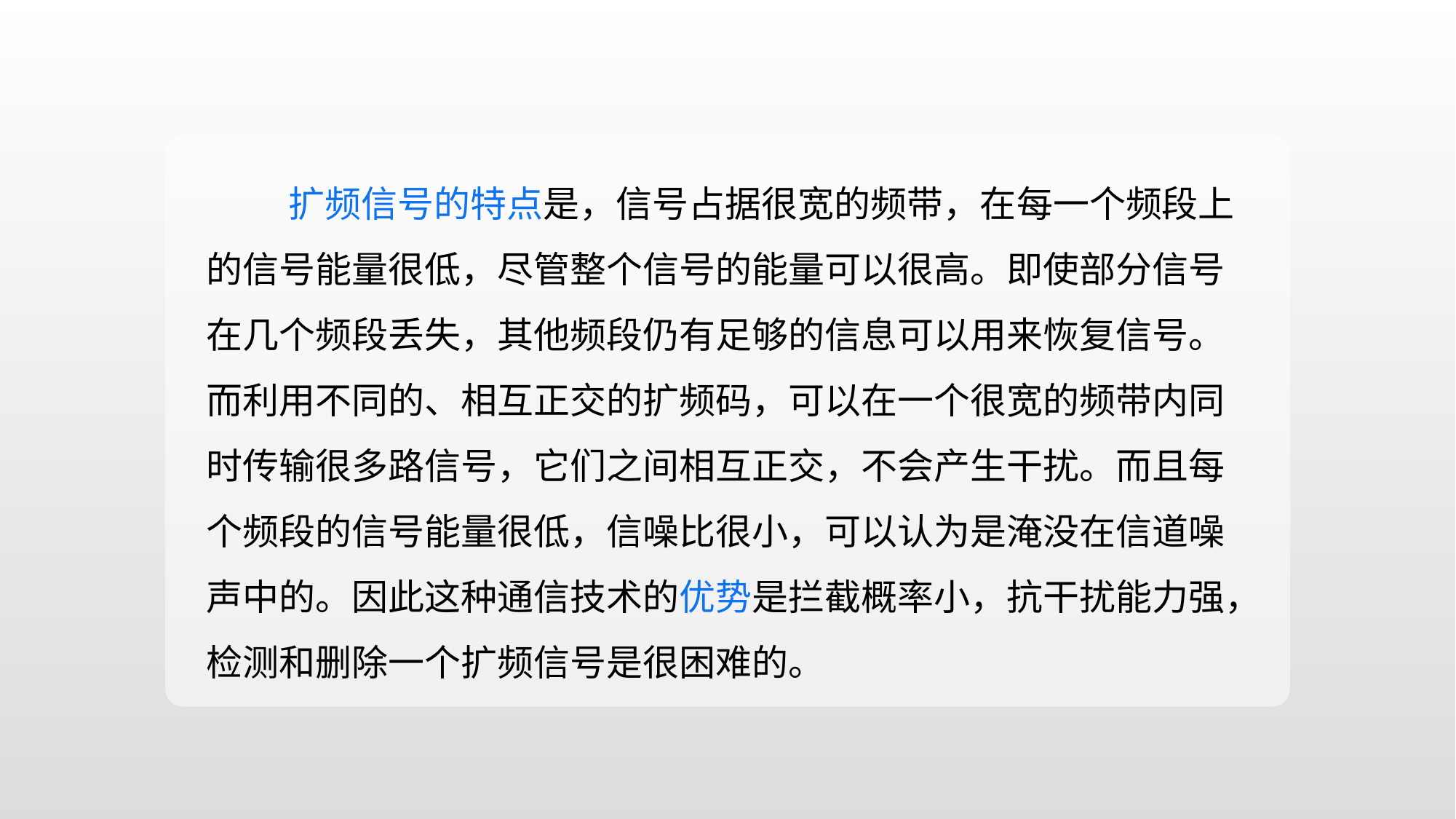

扩频信号的特点是，信号占据很宽的频带，在每一个频段上的信号能量很低，尽管整个信号的能量可以很高。即使部分信号在几个频段丢失，其他频段仍有足够的信息可以用来恢复信号。而利用不同的、相互正交的扩频码，可以在一个很宽的频带内同时传输很多路信号，它们之间相互正交，不会产生干扰。而且每个频段的信号能量很低，信噪比很小，可以认为是淹没在信道噪声中的。因此这种通信技术的优势是拦截概率小，抗干扰能力强，检测和删除一个扩频信号是很困难的。